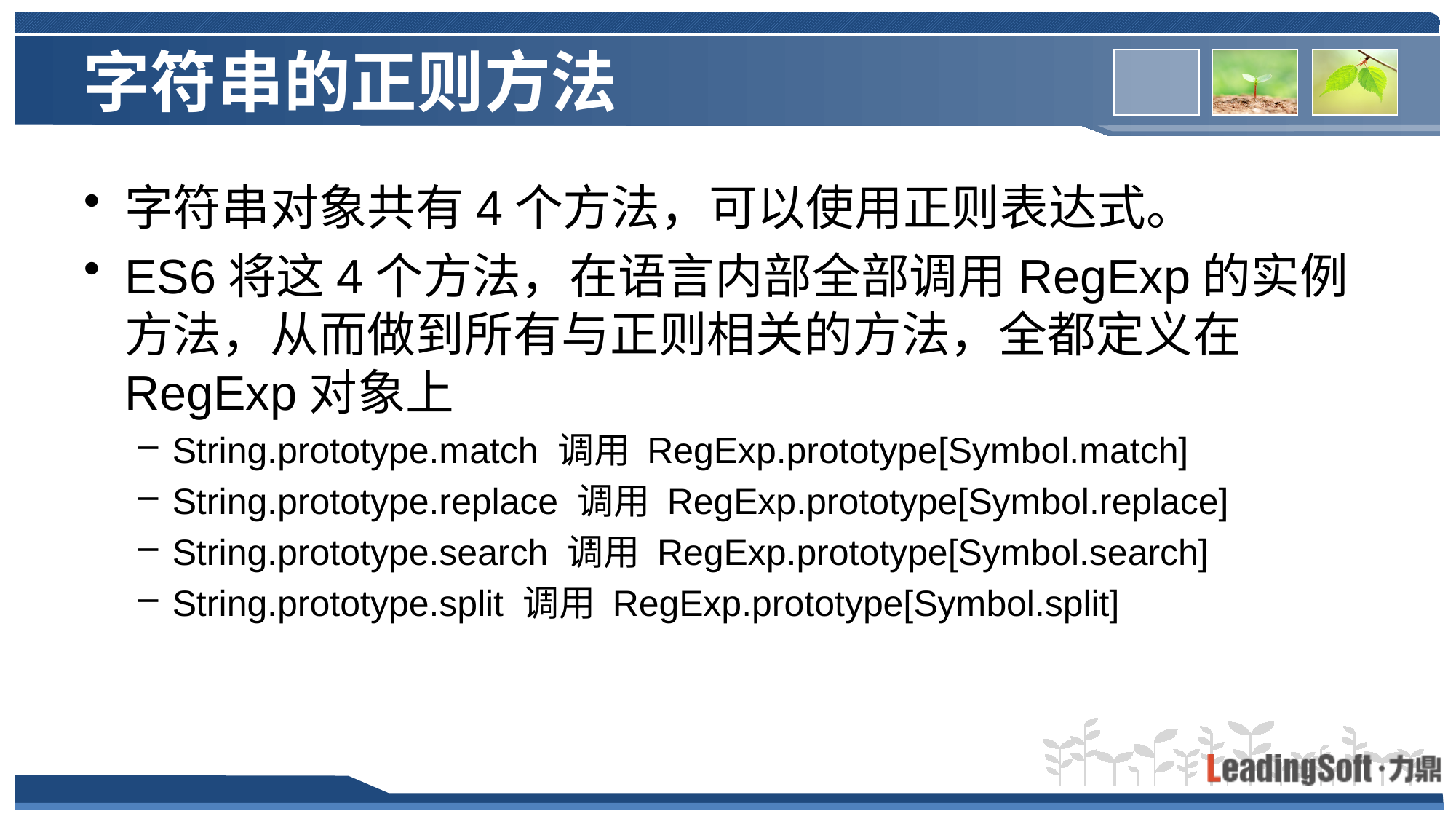

# 字符串的正则方法
字符串对象共有4个方法，可以使用正则表达式。
ES6将这4个方法，在语言内部全部调用RegExp的实例方法，从而做到所有与正则相关的方法，全都定义在RegExp对象上
String.prototype.match 调用 RegExp.prototype[Symbol.match]
String.prototype.replace 调用 RegExp.prototype[Symbol.replace]
String.prototype.search 调用 RegExp.prototype[Symbol.search]
String.prototype.split 调用 RegExp.prototype[Symbol.split]